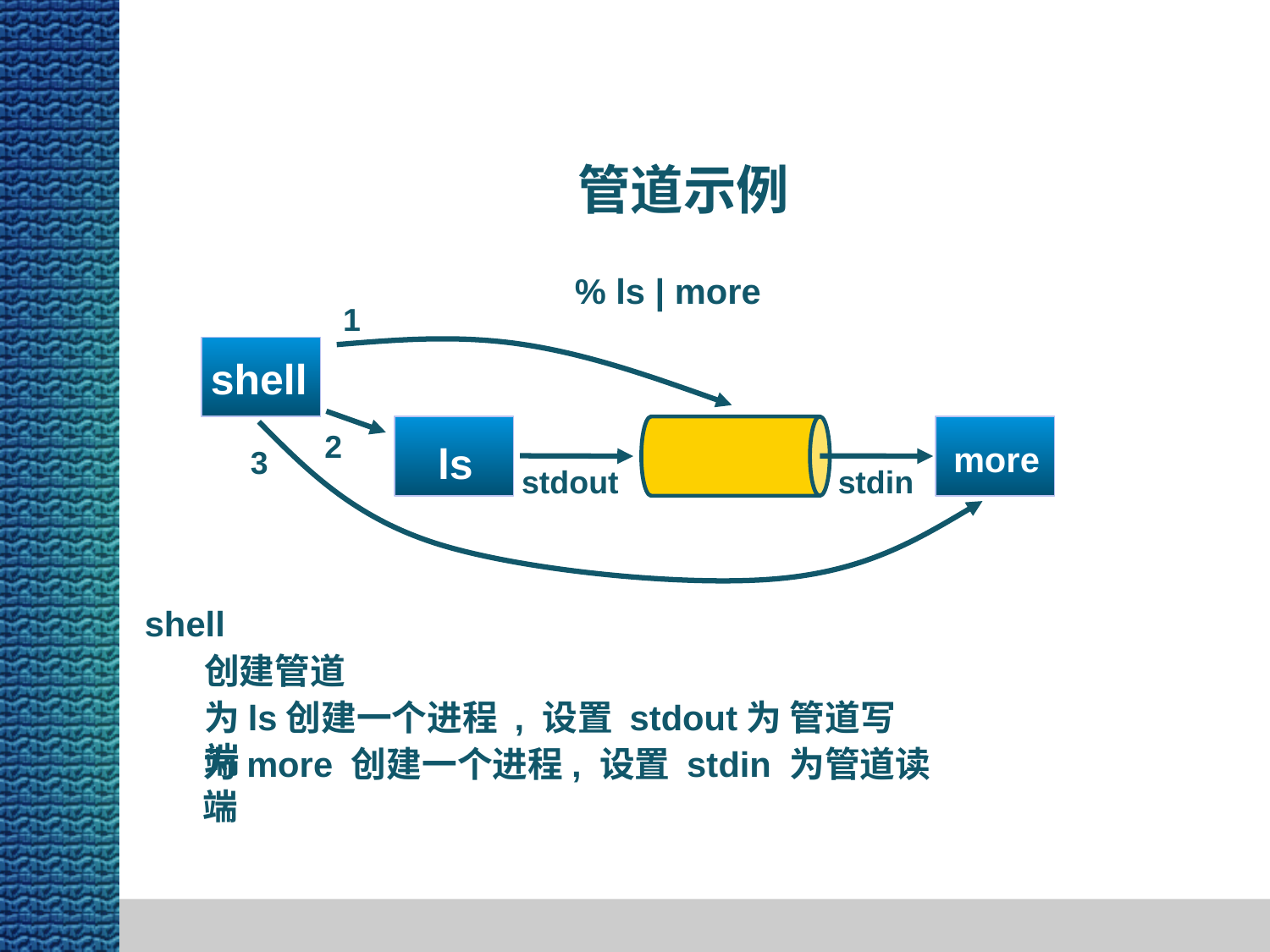

管道示例
% ls | more
1

shell

2
ls
stdout

more
3
stdin
shell
创建管道
为ls创建一个进程 , 设置 stdout为 管道写端
为more 创建一个进程, 设置 stdin 为管道读端